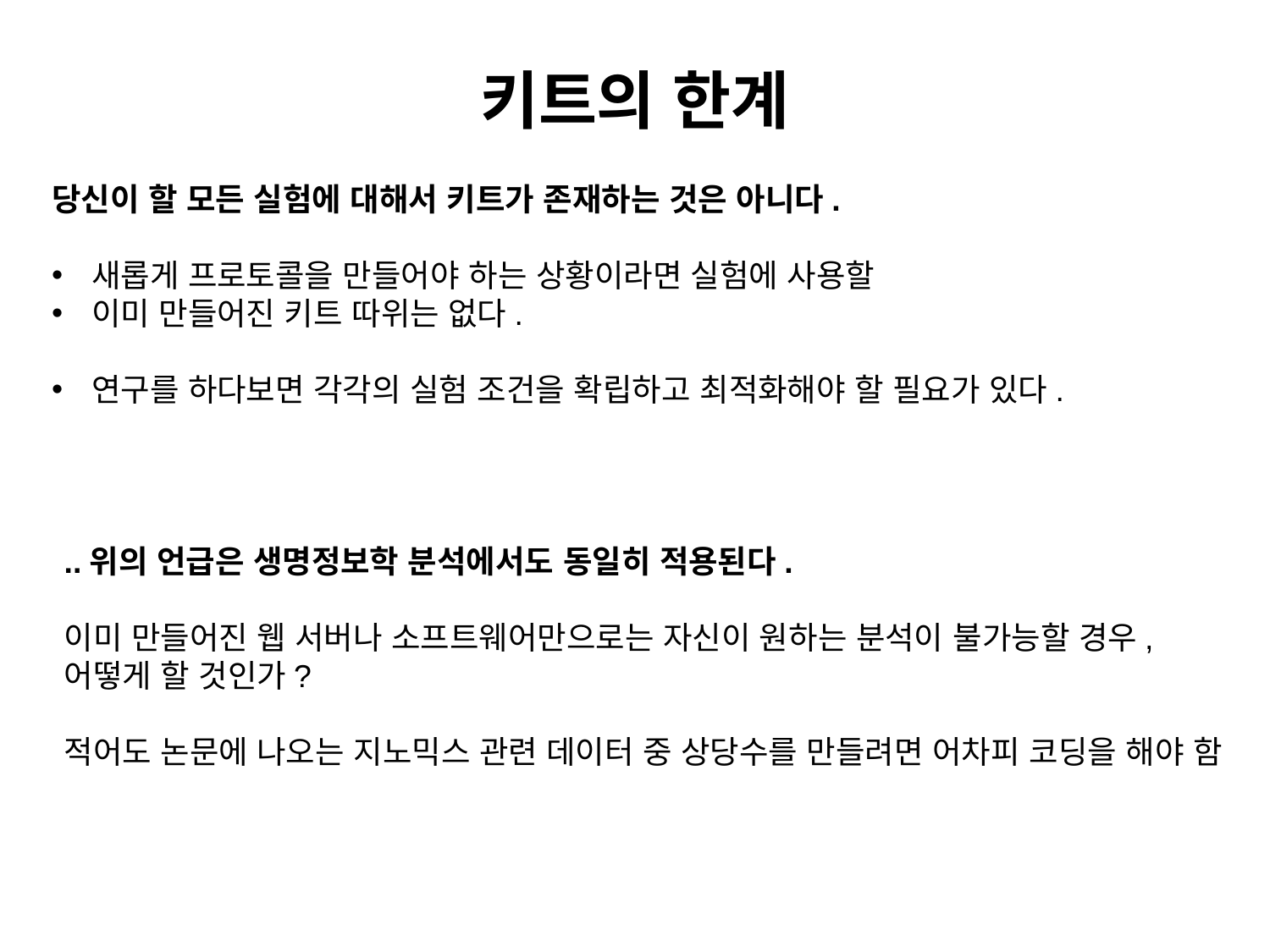

# 키트의 한계
당신이 할 모든 실험에 대해서 키트가 존재하는 것은 아니다.

새롭게 프로토콜을 만들어야 하는 상황이라면 실험에 사용할
이미 만들어진 키트 따위는 없다.

연구를 하다보면 각각의 실험 조건을 확립하고 최적화해야 할 필요가 있다.
..위의 언급은 생명정보학 분석에서도 동일히 적용된다.

이미 만들어진 웹 서버나 소프트웨어만으로는 자신이 원하는 분석이 불가능할 경우,
어떻게 할 것인가?

적어도 논문에 나오는 지노믹스 관련 데이터 중 상당수를 만들려면 어차피 코딩을 해야 함